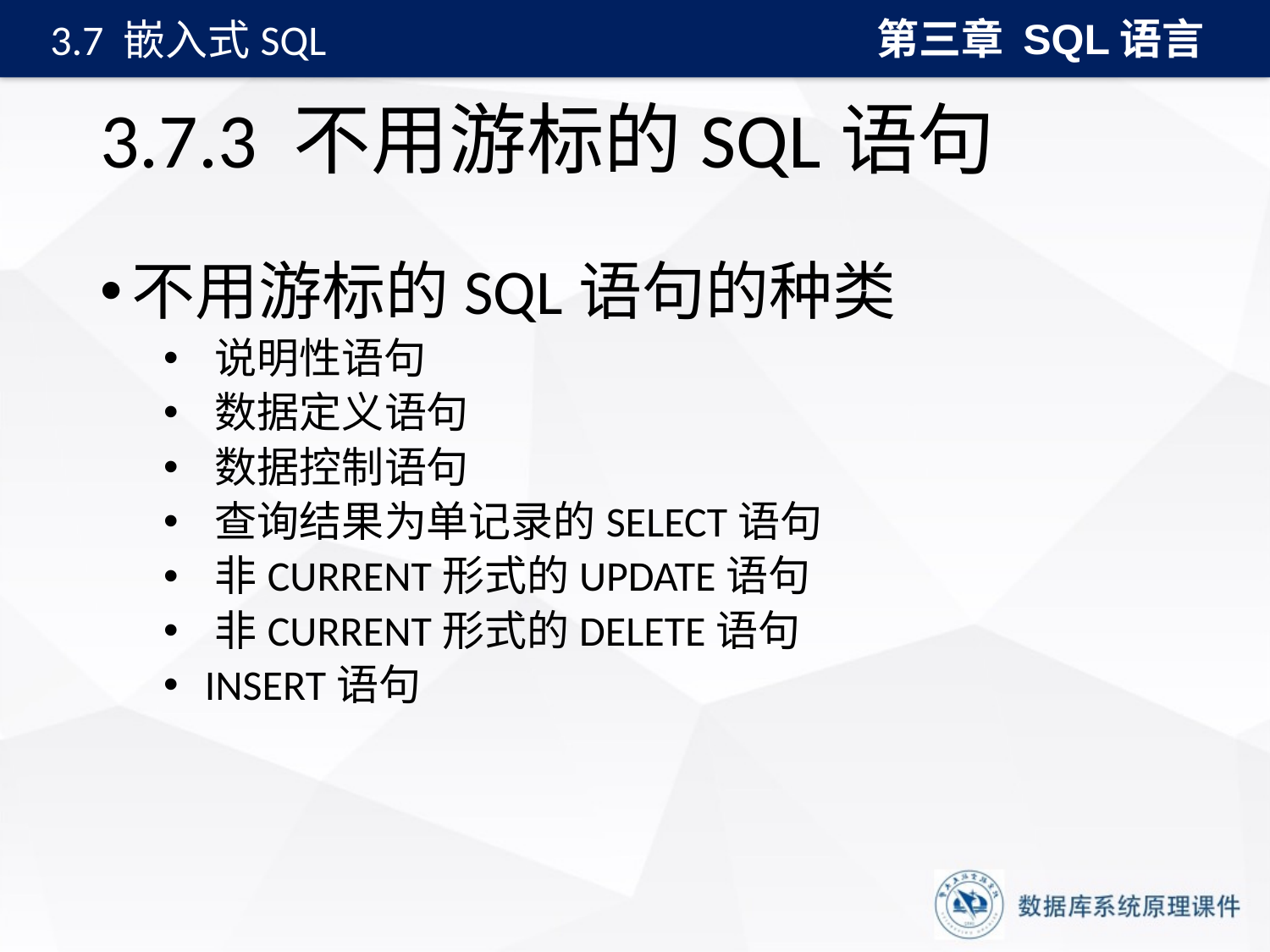

第三章 SQL语言
3.7 嵌入式SQL
# 3.7.3 不用游标的SQL语句
不用游标的SQL语句的种类
 说明性语句
 数据定义语句
 数据控制语句
 查询结果为单记录的SELECT语句
 非CURRENT形式的UPDATE语句
 非CURRENT形式的DELETE语句
 INSERT语句